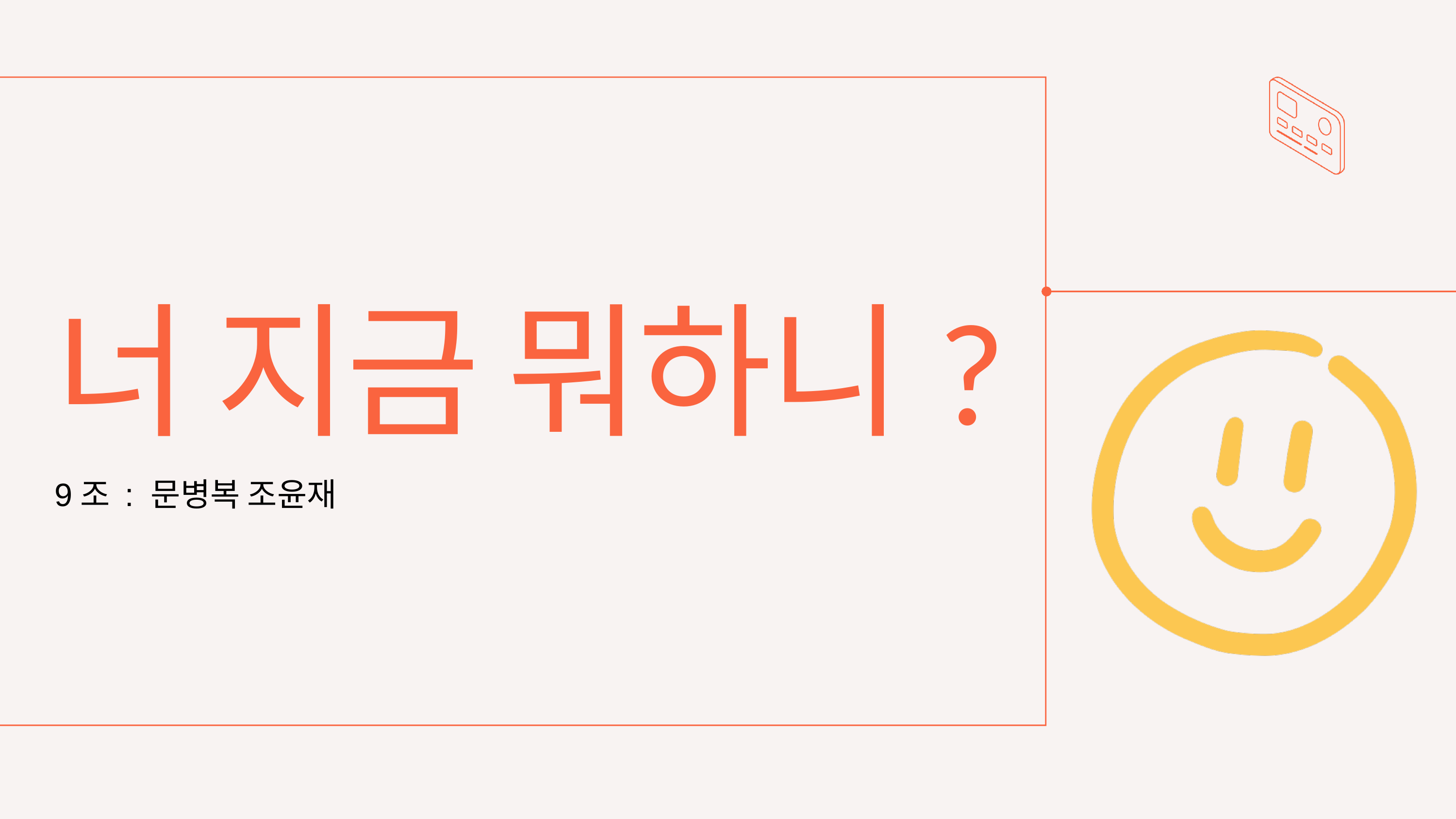

너 지금 뭐하니?

9조 : 문병복 조윤재